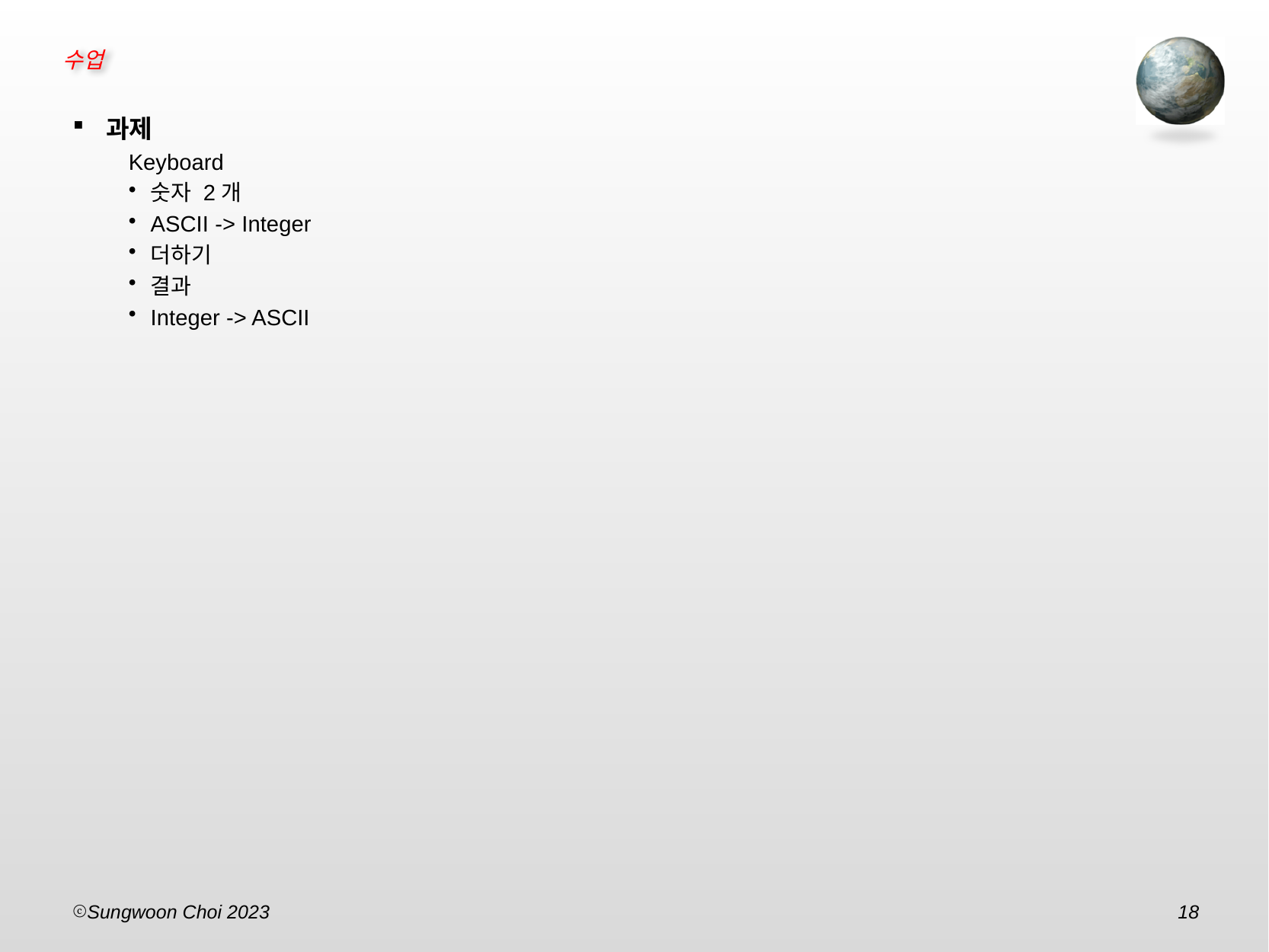

과제
Keyboard
숫자 2개
ASCII -> Integer
더하기
결과
Integer -> ASCII
Sungwoon Choi 2023
18